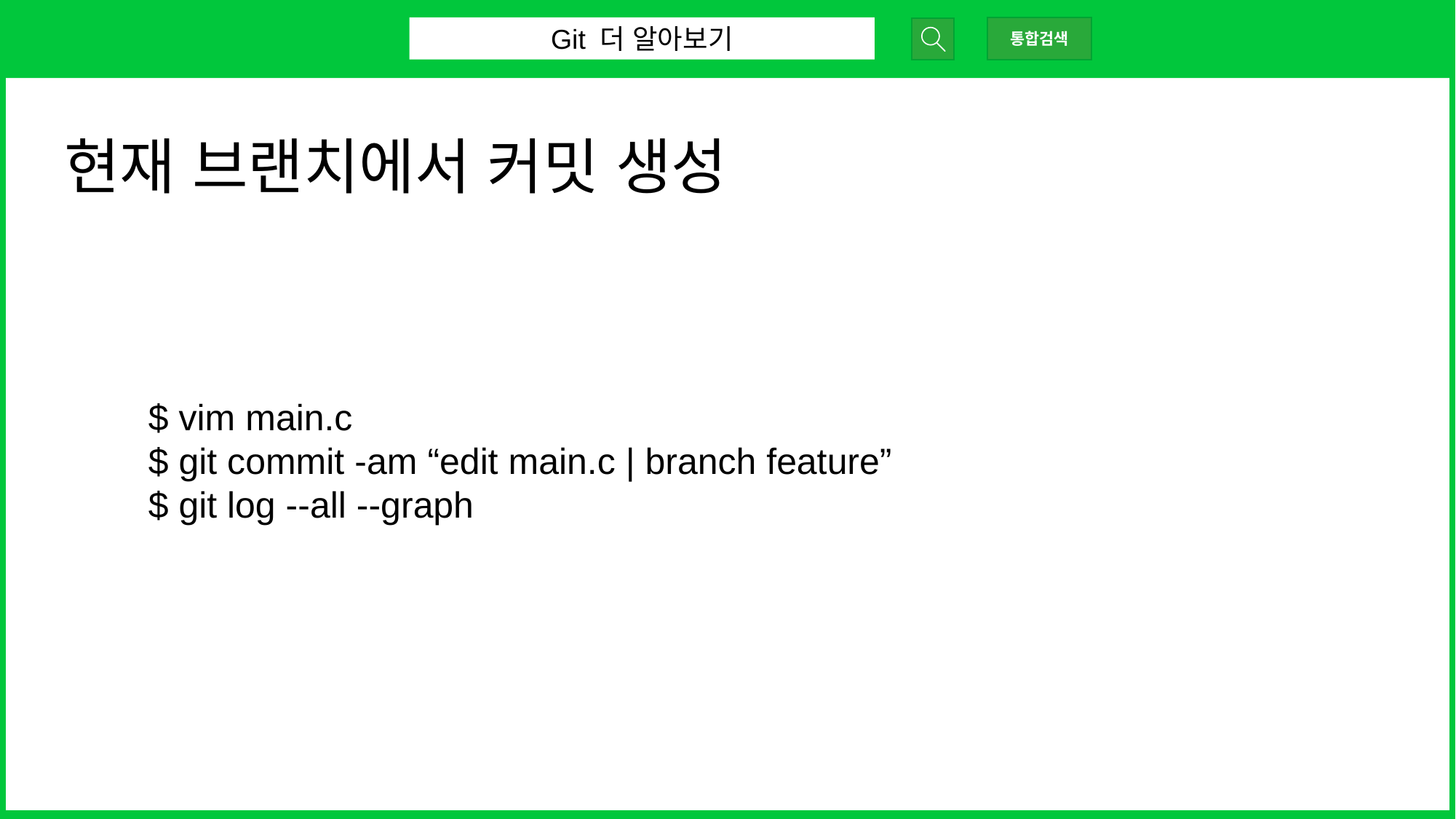

Git 더 알아보기
통합검색

현재 브랜치에서 커밋 생성
$ vim main.c
$ git commit -am “edit main.c | branch feature”
$ git log --all --graph